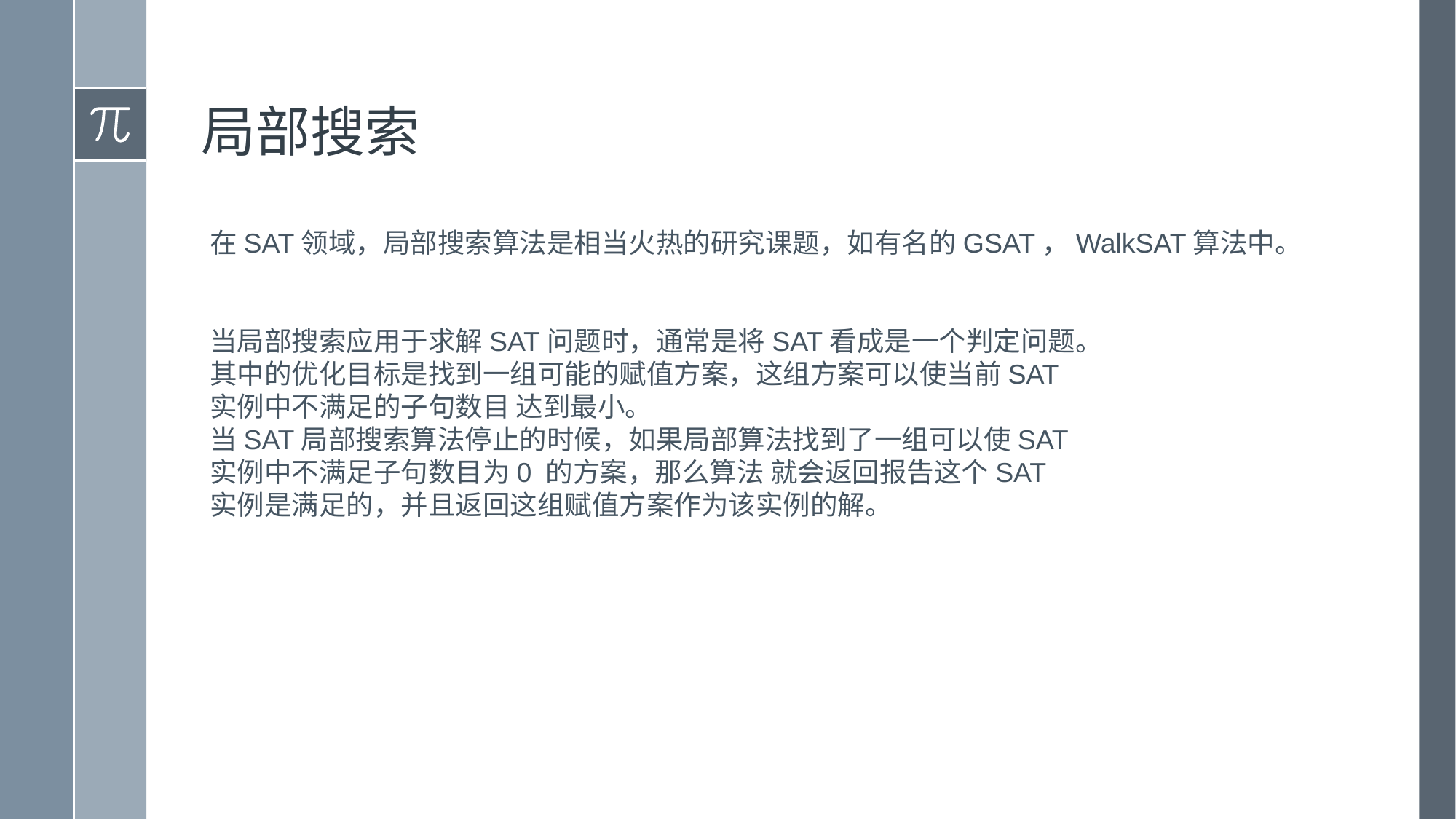

# 局部搜索
在SAT领域，局部搜索算法是相当火热的研究课题，如有名的GSAT，WalkSAT算法中。

当局部搜索应用于求解SAT问题时，通常是将SAT看成是一个判定问题。
其中的优化目标是找到一组可能的赋值方案，这组方案可以使当前SAT
实例中不满足的子句数目 达到最小。
当SAT局部搜索算法停止的时候，如果局部算法找到了一组可以使SAT
实例中不满足子句数目为0 的方案，那么算法 就会返回报告这个SAT
实例是满足的，并且返回这组赋值方案作为该实例的解。